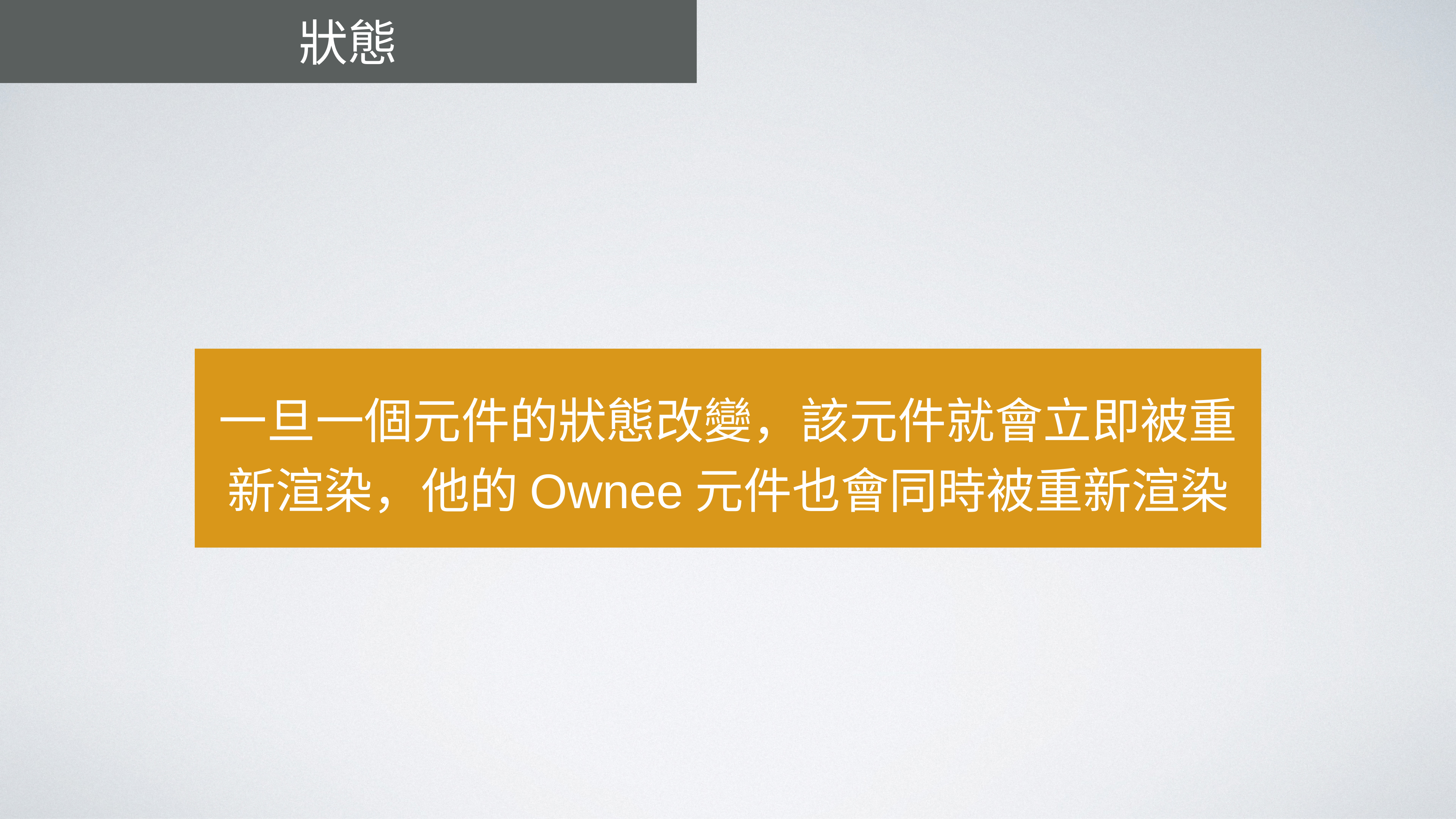

68
# 狀態
一旦一個元件的狀態改變，該元件就會立即被重新渲染，他的Ownee元件也會同時被重新渲染